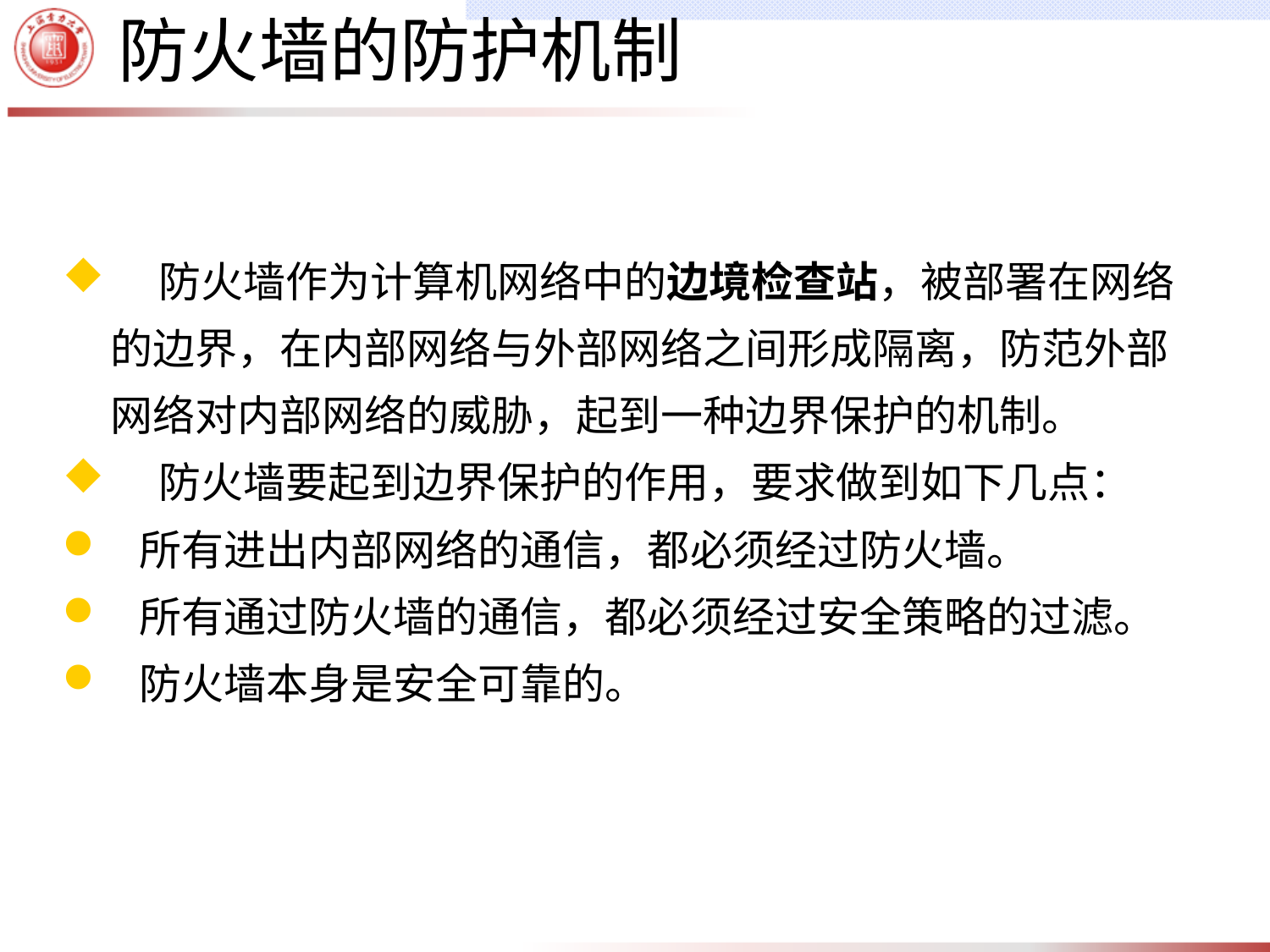

防火墙的防护机制
    防火墙作为计算机网络中的边境检查站，被部署在网络的边界，在内部网络与外部网络之间形成隔离，防范外部网络对内部网络的威胁，起到一种边界保护的机制。
    防火墙要起到边界保护的作用，要求做到如下几点：
  所有进出内部网络的通信，都必须经过防火墙。
  所有通过防火墙的通信，都必须经过安全策略的过滤。
  防火墙本身是安全可靠的。